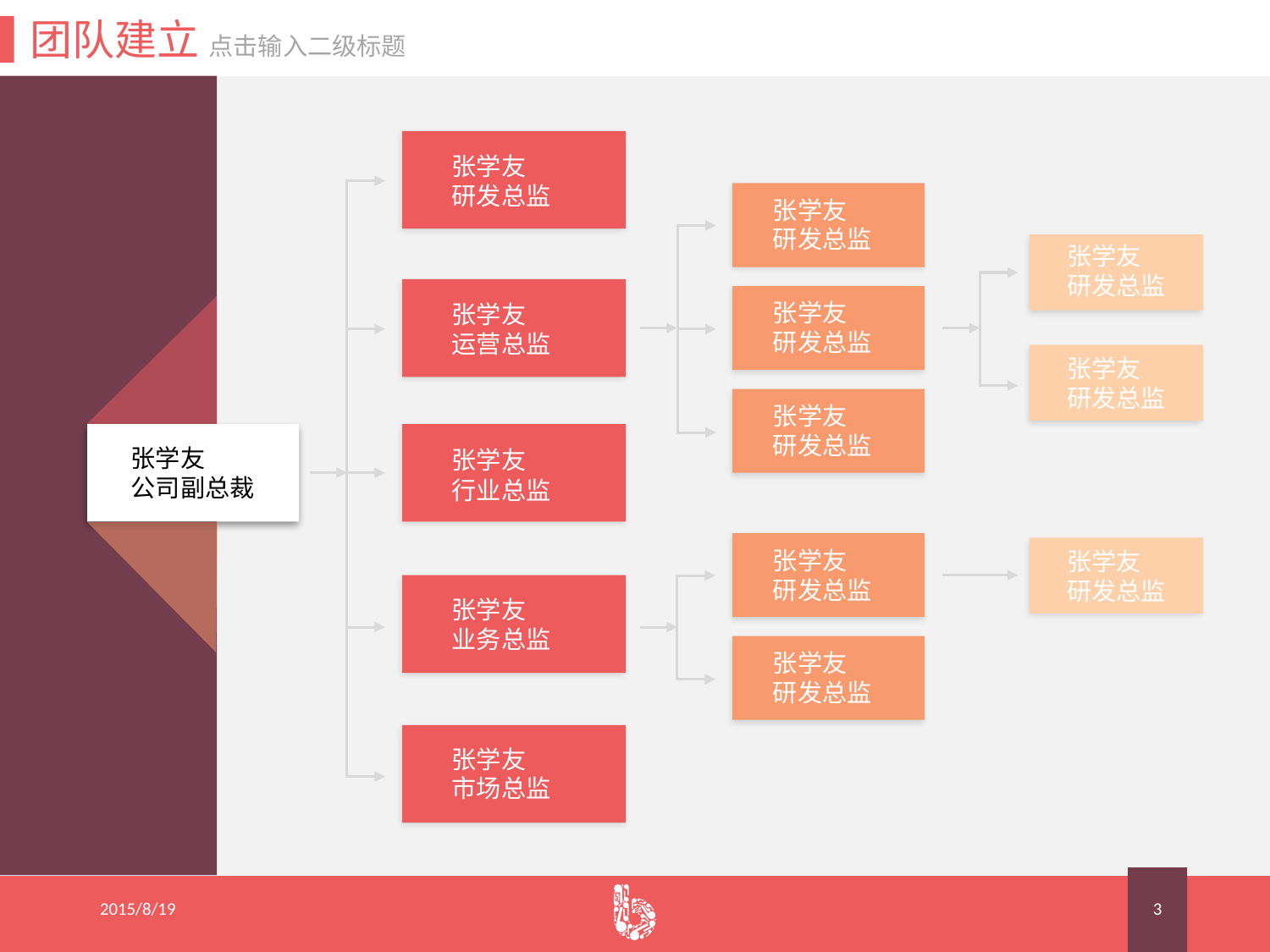

团队建立 点击输入二级标题

张学友
研发总监
张学友
运营总监
张学友
行业总监
张学友
业务总监
张学友
市场总监

张学友
研发总监
张学友
研发总监
张学友
研发总监
张学友
研发总监
张学友
研发总监

张学友
研发总监
张学友
研发总监
张学友
研发总监

张学友
公司副总裁

2015/8/19
3